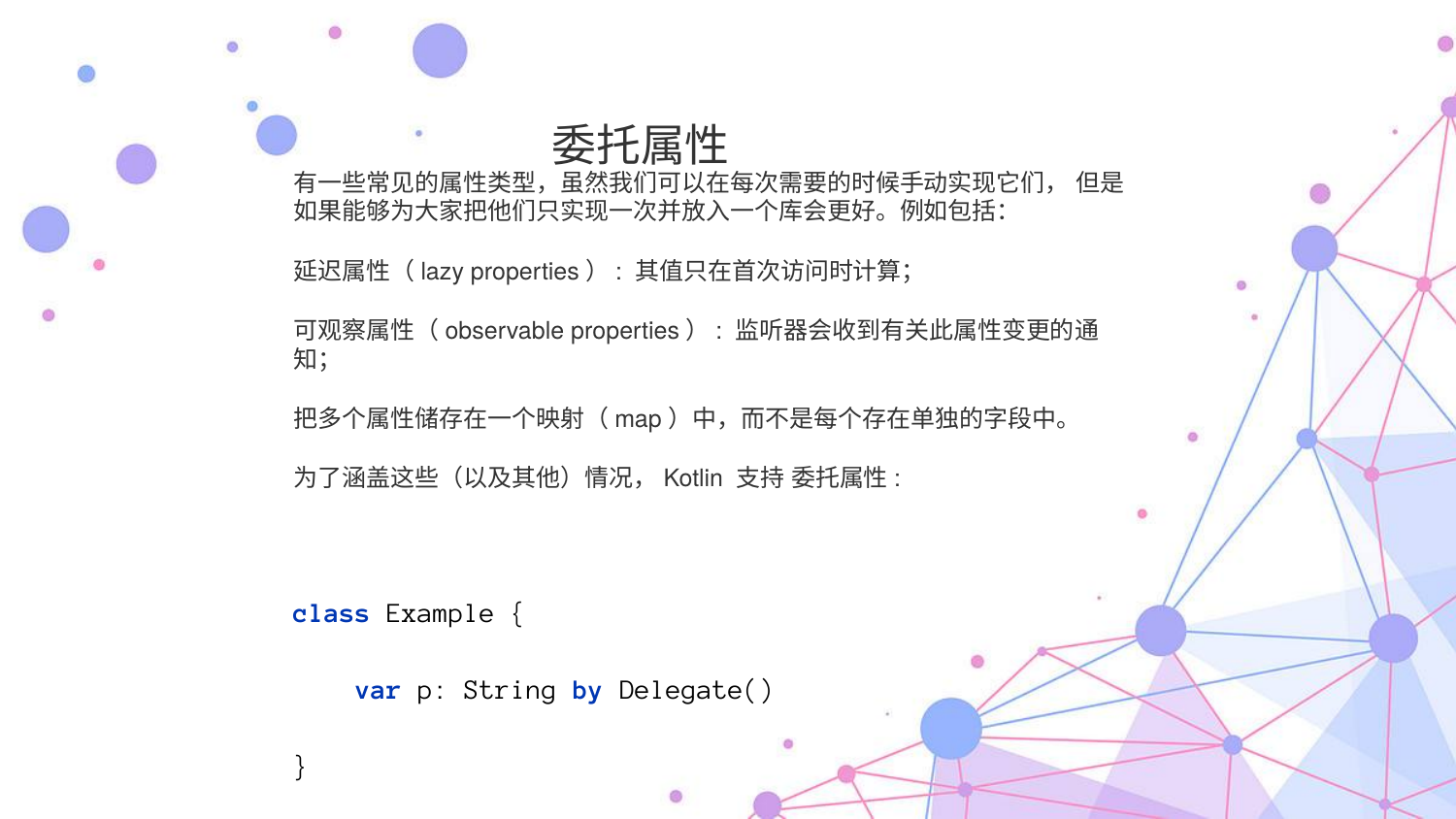

委托属性
有一些常见的属性类型，虽然我们可以在每次需要的时候手动实现它们， 但是如果能够为大家把他们只实现一次并放入一个库会更好。例如包括：
延迟属性（lazy properties）: 其值只在首次访问时计算；
可观察属性（observable properties）: 监听器会收到有关此属性变更的通知；
把多个属性储存在一个映射（map）中，而不是每个存在单独的字段中。
为了涵盖这些（以及其他）情况，Kotlin 支持 委托属性:

class Example {
    var p: String by Delegate()
}